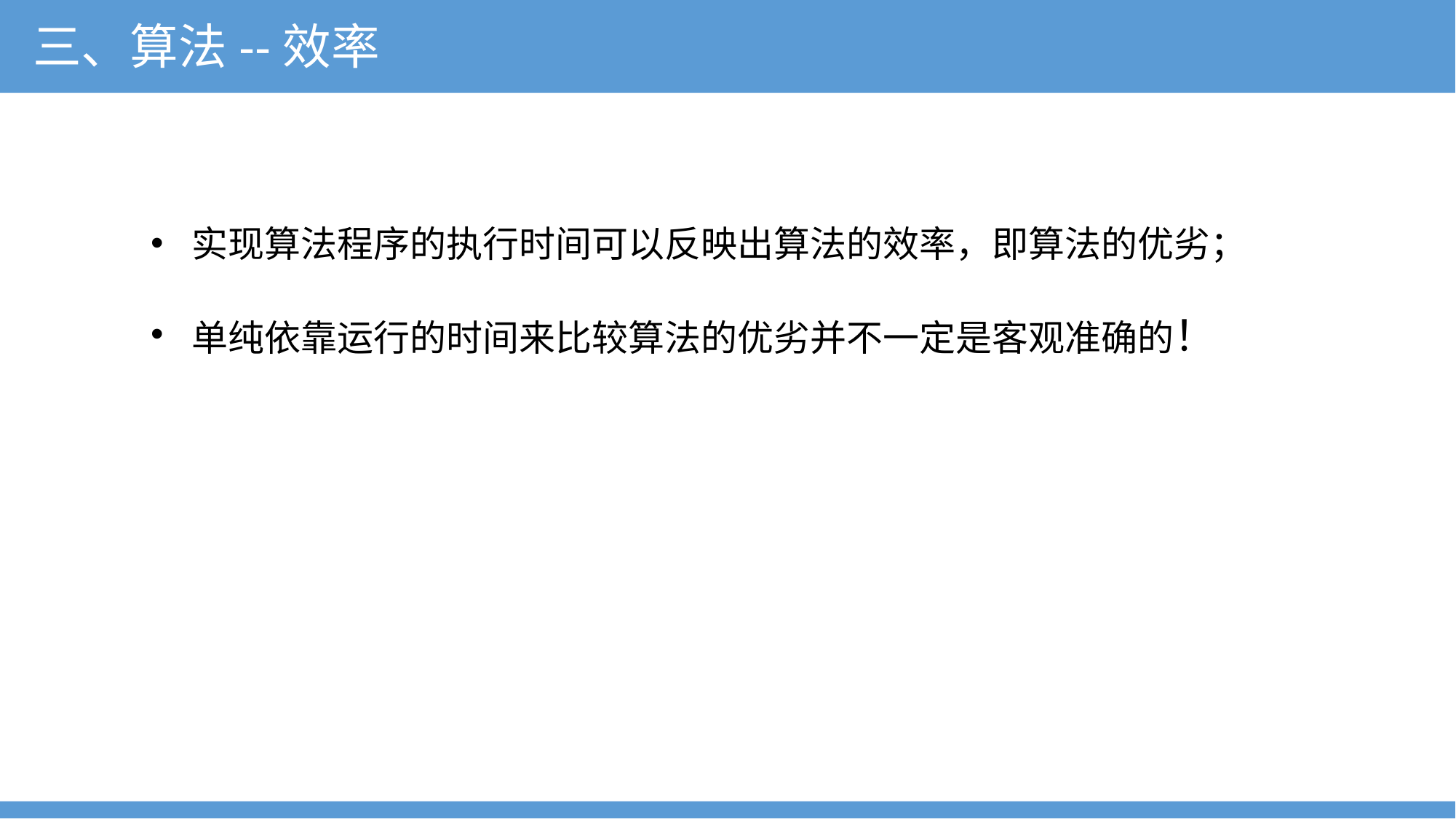

三、算法--效率
实现算法程序的执行时间可以反映出算法的效率，即算法的优劣；

单纯依靠运行的时间来比较算法的优劣并不一定是客观准确的！